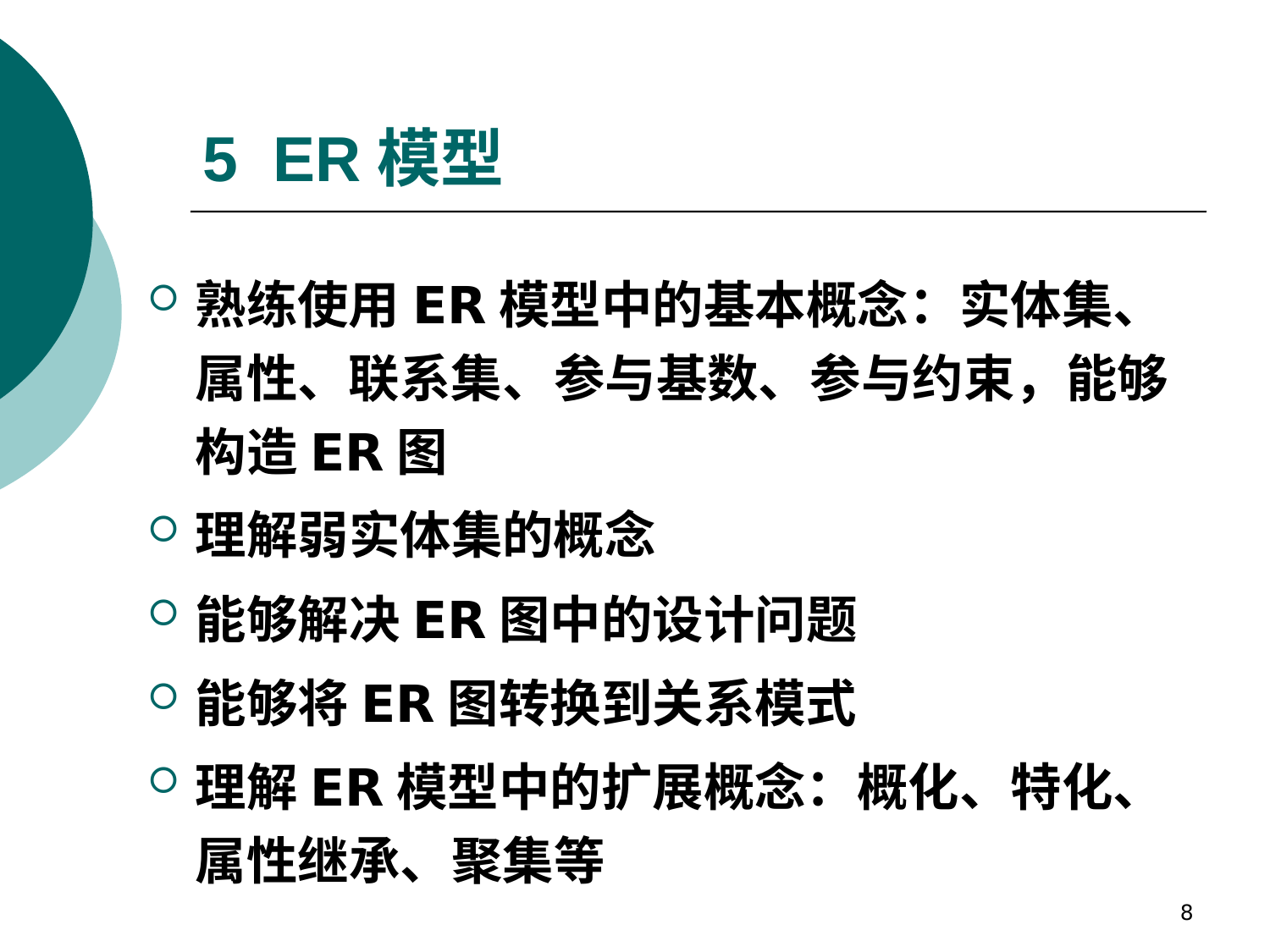

# 5  ER模型
熟练使用ER模型中的基本概念：实体集、 属性、联系集、参与基数、参与约束，能够构造ER图
理解弱实体集的概念
能够解决ER图中的设计问题
能够将ER图转换到关系模式
理解ER模型中的扩展概念：概化、特化、属性继承、聚集等
8